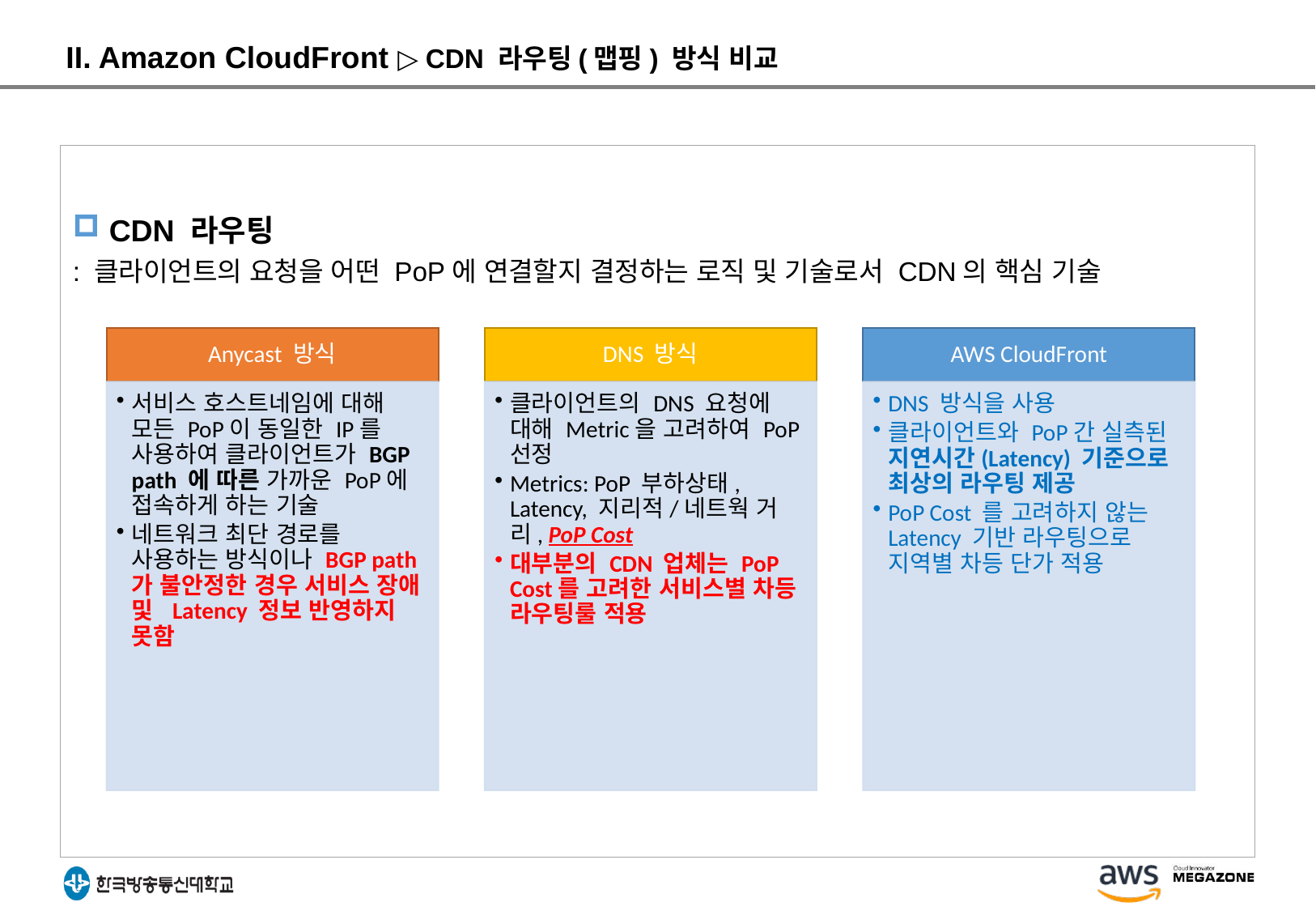

II. Amazon CloudFront ▷ CDN 라우팅(맵핑) 방식 비교
 CDN 라우팅
: 클라이언트의 요청을 어떤 PoP에 연결할지 결정하는 로직 및 기술로서 CDN의 핵심 기술

Anycast 방식
서비스 호스트네임에 대해 모든 PoP이 동일한 IP를 사용하여 클라이언트가 BGP path 에 따른 가까운 PoP에 접속하게 하는 기술
네트워크 최단 경로를 사용하는 방식이나 BGP path가 불안정한 경우 서비스 장애 및  Latency 정보 반영하지 못함
DNS 방식
클라이언트의 DNS 요청에 대해 Metric을 고려하여 PoP 선정
Metrics: PoP 부하상태, Latency, 지리적/네트웍 거리, PoP Cost
대부분의 CDN 업체는 PoP Cost를 고려한 서비스별 차등 라우팅룰 적용
AWS CloudFront
DNS 방식을 사용
클라이언트와 PoP간 실측된 지연시간(Latency) 기준으로 최상의 라우팅 제공
PoP Cost 를 고려하지 않는 Latency 기반 라우팅으로 지역별 차등 단가 적용